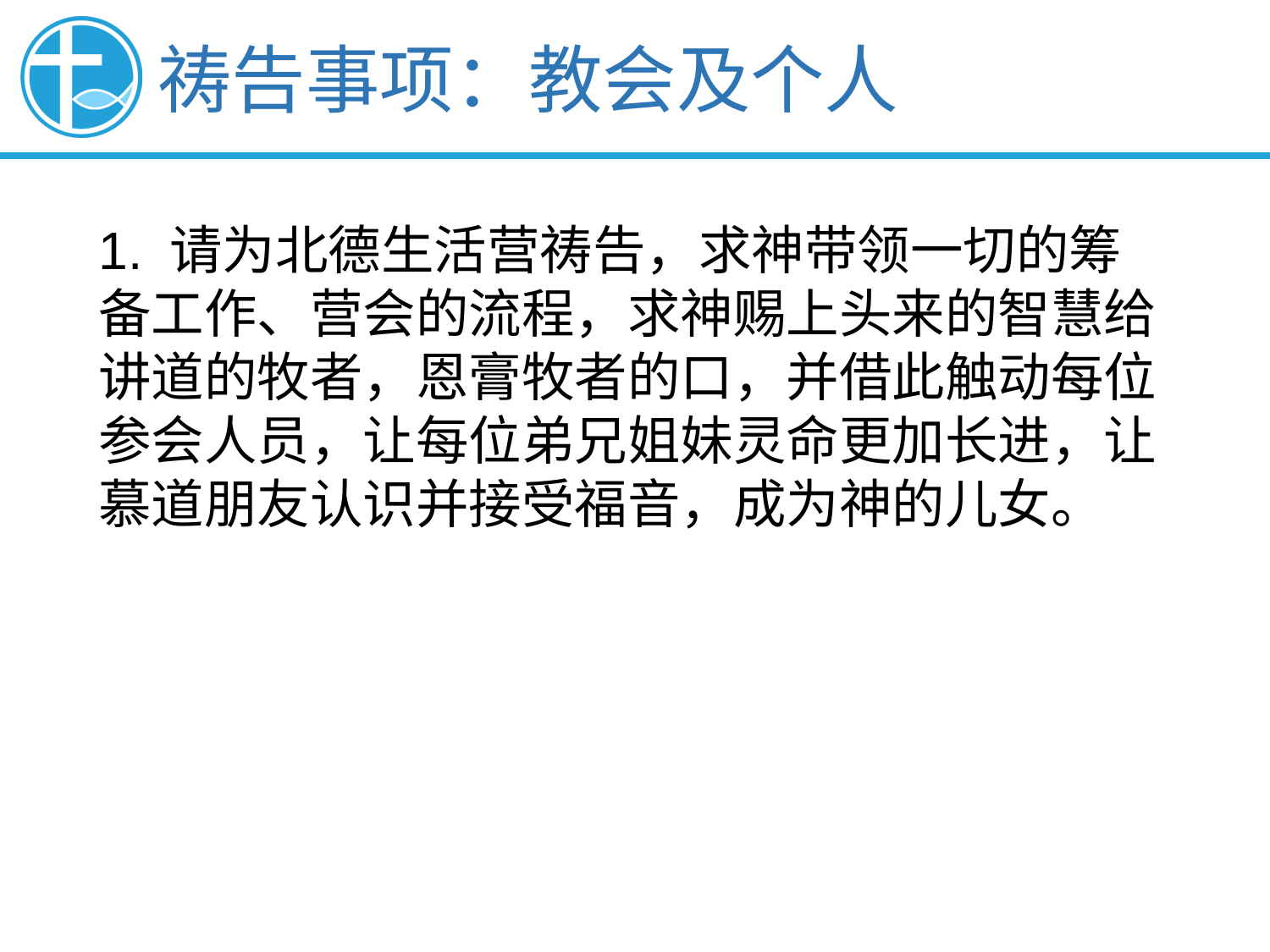

祷告事项：教会及个人

1. 请为北德生活营祷告，求神带领一切的筹备工作、营会的流程，求神赐上头来的智慧给讲道的牧者，恩膏牧者的口，并借此触动每位参会人员，让每位弟兄姐妹灵命更加长进，让慕道朋友认识并接受福音，成为神的儿女。